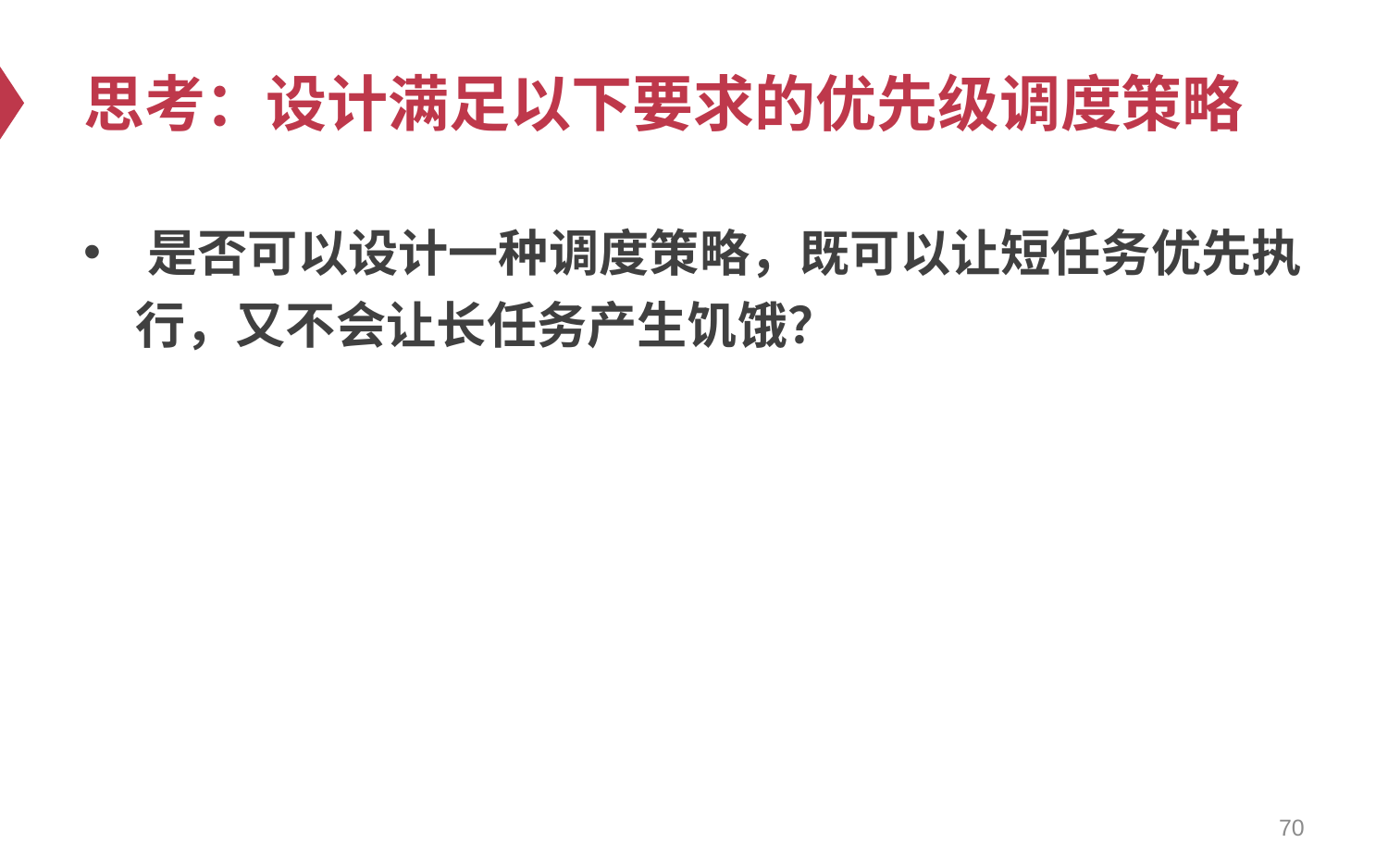

# 思考：设计满足以下要求的优先级调度策略
﻿是否可以设计一种调度策略，既可以让短任务优先执行，又不会让长任务产生饥饿？

70